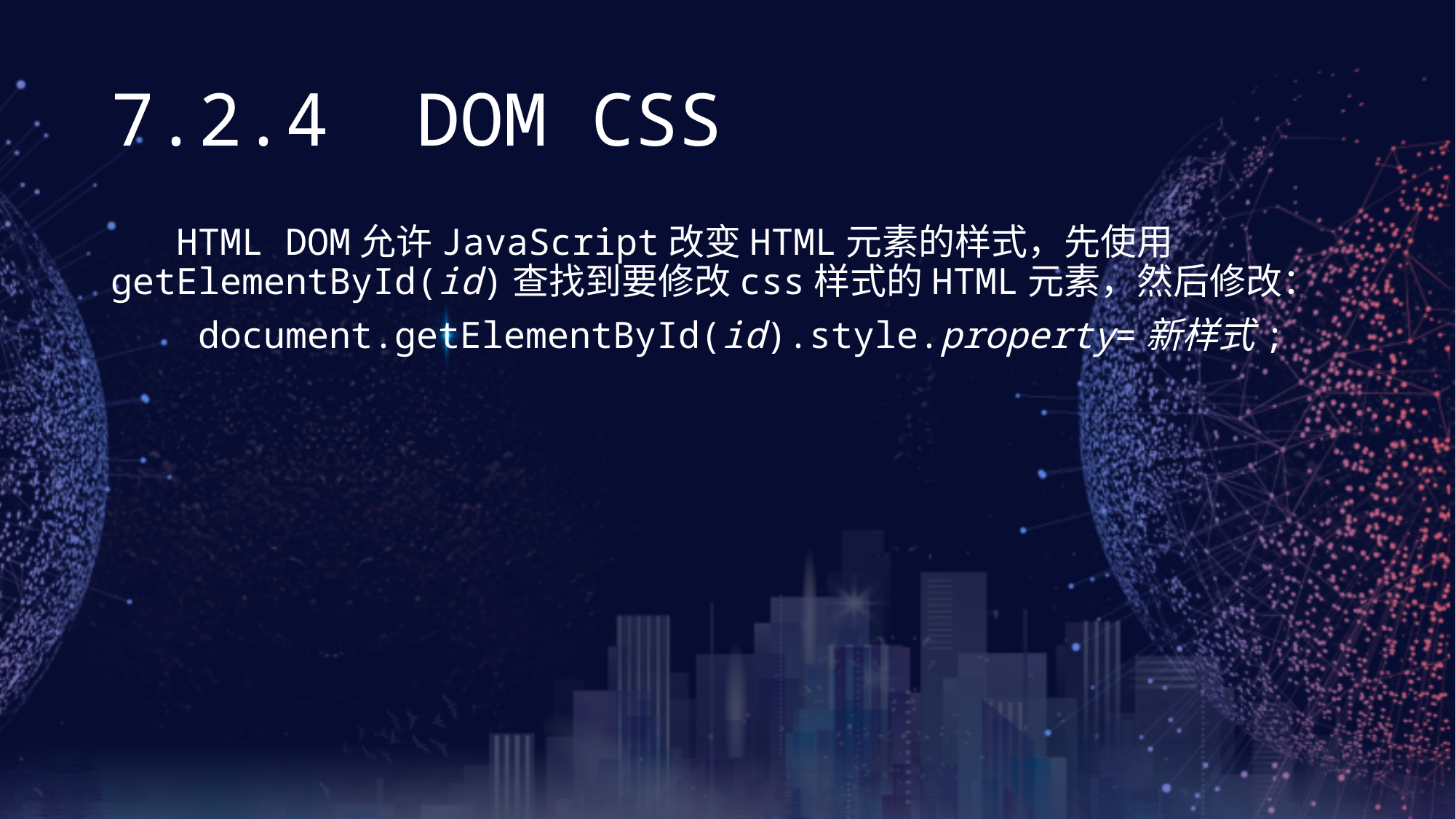

# 7.2.4  DOM CSS
   HTML DOM允许JavaScript改变HTML元素的样式，先使用getElementById(id)查找到要修改css样式的HTML元素，然后修改：
    document.getElementById(id).style.property=新样式;